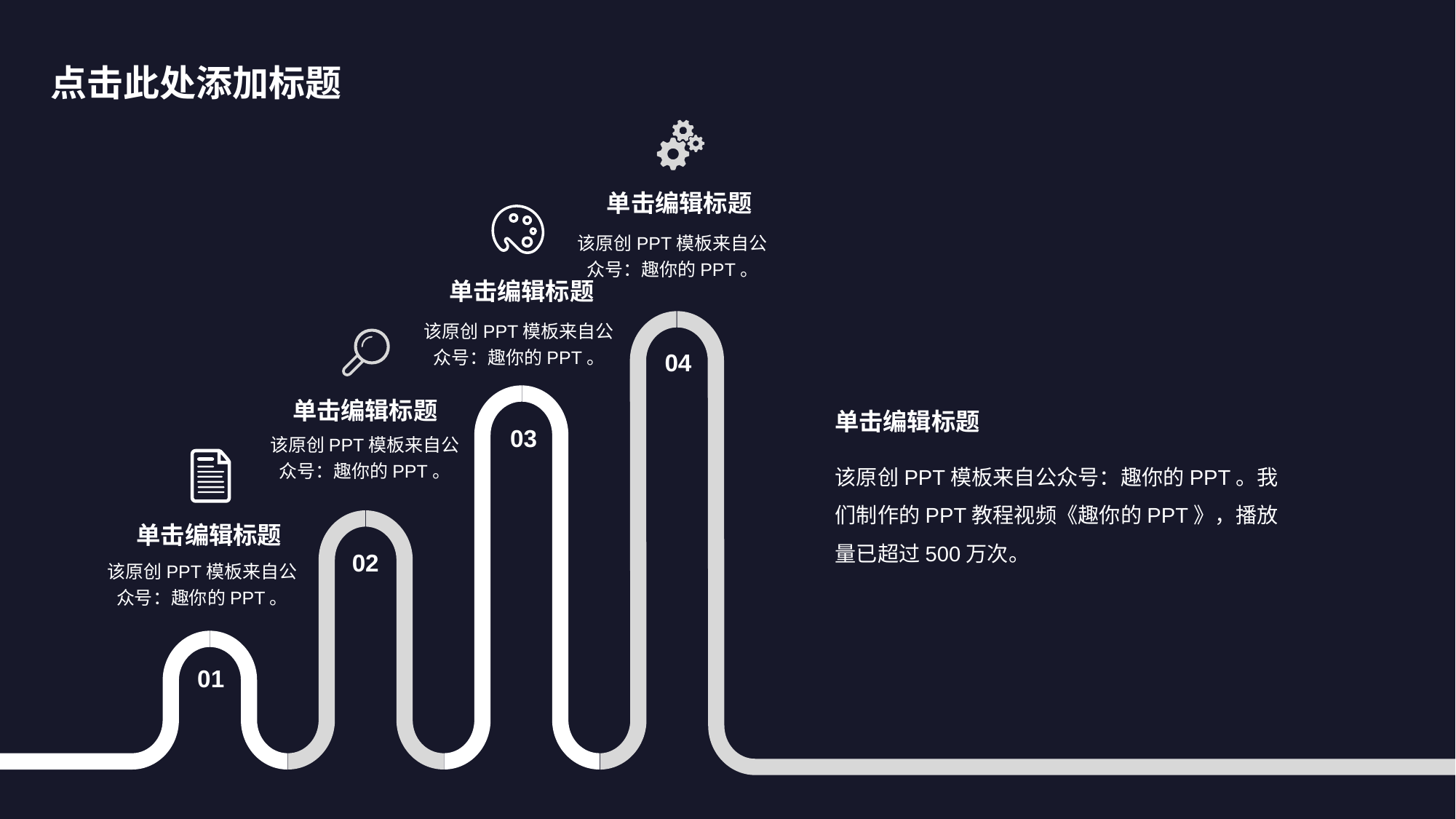

点击此处添加标题

单击编辑标题

该原创PPT模板来自公众号：趣你的PPT。
单击编辑标题

该原创PPT模板来自公众号：趣你的PPT。

04

单击编辑标题
单击编辑标题
03
该原创PPT模板来自公众号：趣你的PPT。

该原创PPT模板来自公众号：趣你的PPT。我们制作的PPT教程视频《趣你的PPT》，播放量已超过500万次。

单击编辑标题
02
该原创PPT模板来自公众号：趣你的PPT。

01